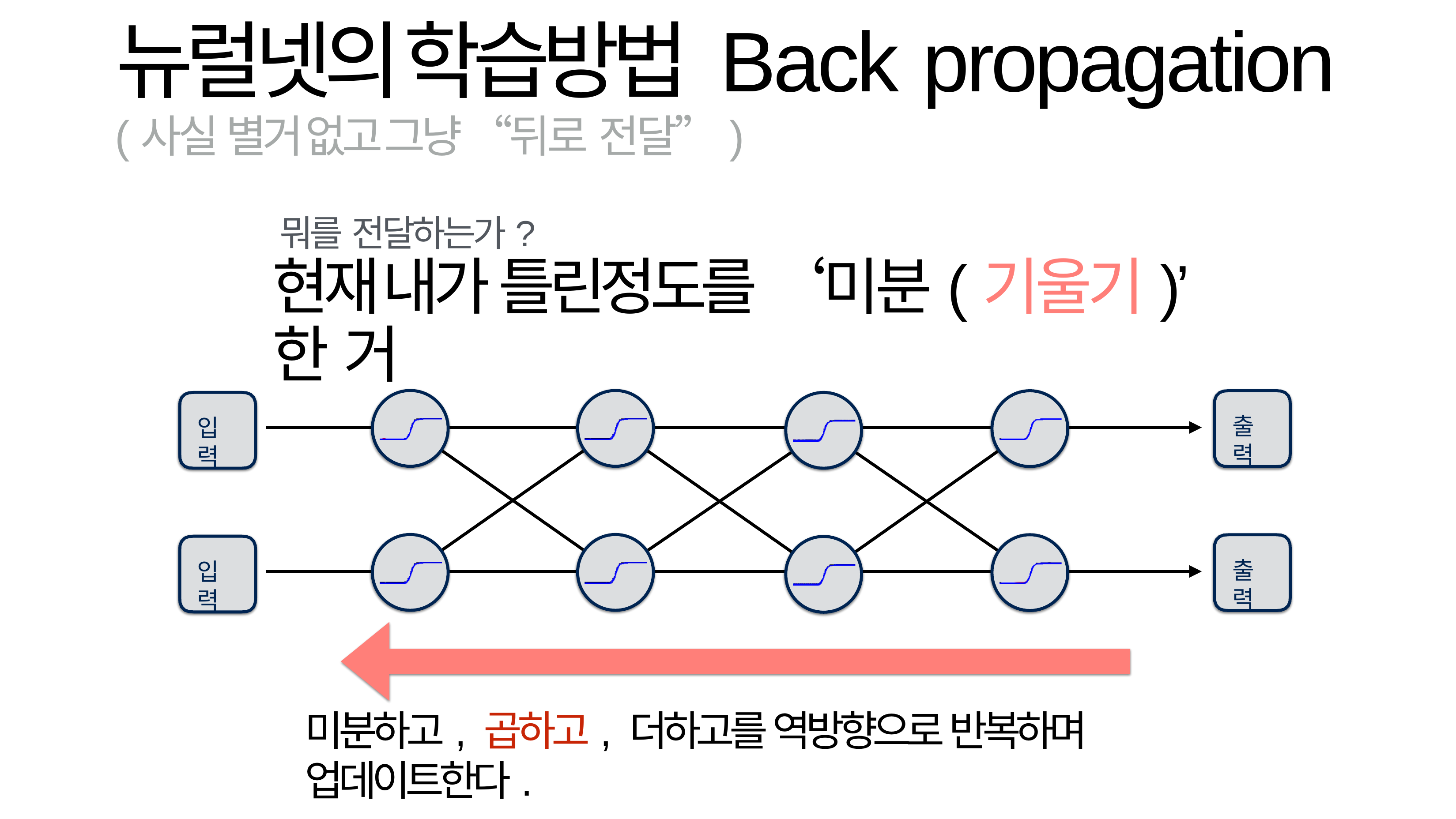

# 뉴럴넷의 학습방법 Back propagation
(사실 별거 없고 그냥 “뒤로 전달”)
뭐를 전달하는가?
현재 내가 틀린정도를 ‘미분(기울기)’ 한 거

출력
입력

출력
입력

미분하고, 곱하고, 더하고를 역방향으로 반복하며 업데이트한다.